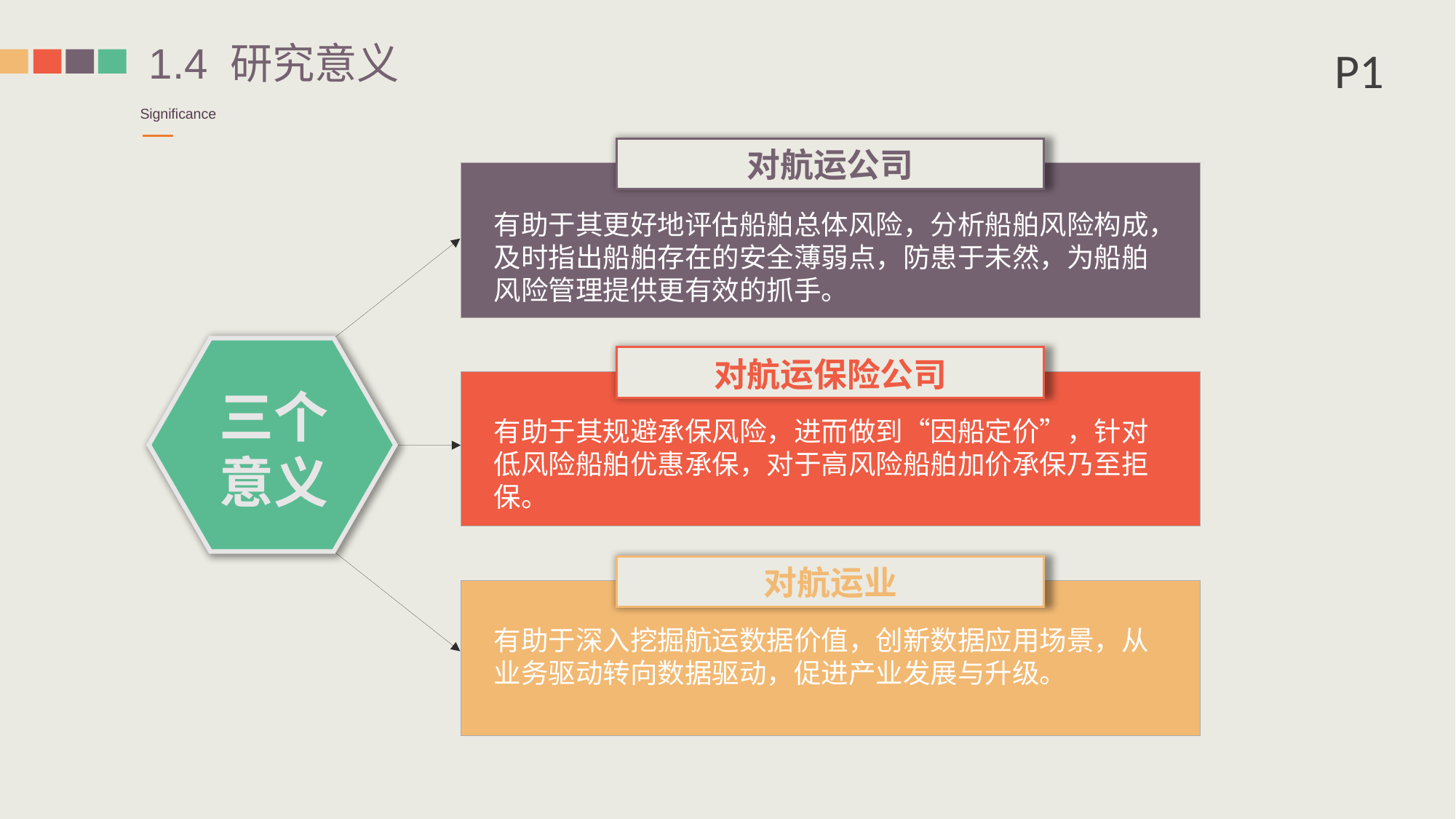

P1
1.4 研究意义
Significance

对航运公司

有助于其更好地评估船舶总体风险，分析船舶风险构成，及时指出船舶存在的安全薄弱点，防患于未然，为船舶风险管理提供更有效的抓手。

三个意义

对航运保险公司

有助于其规避承保风险，进而做到“因船定价”，针对低风险船舶优惠承保，对于高风险船舶加价承保乃至拒保。

对航运业

有助于深入挖掘航运数据价值，创新数据应用场景，从业务驱动转向数据驱动，促进产业发展与升级。